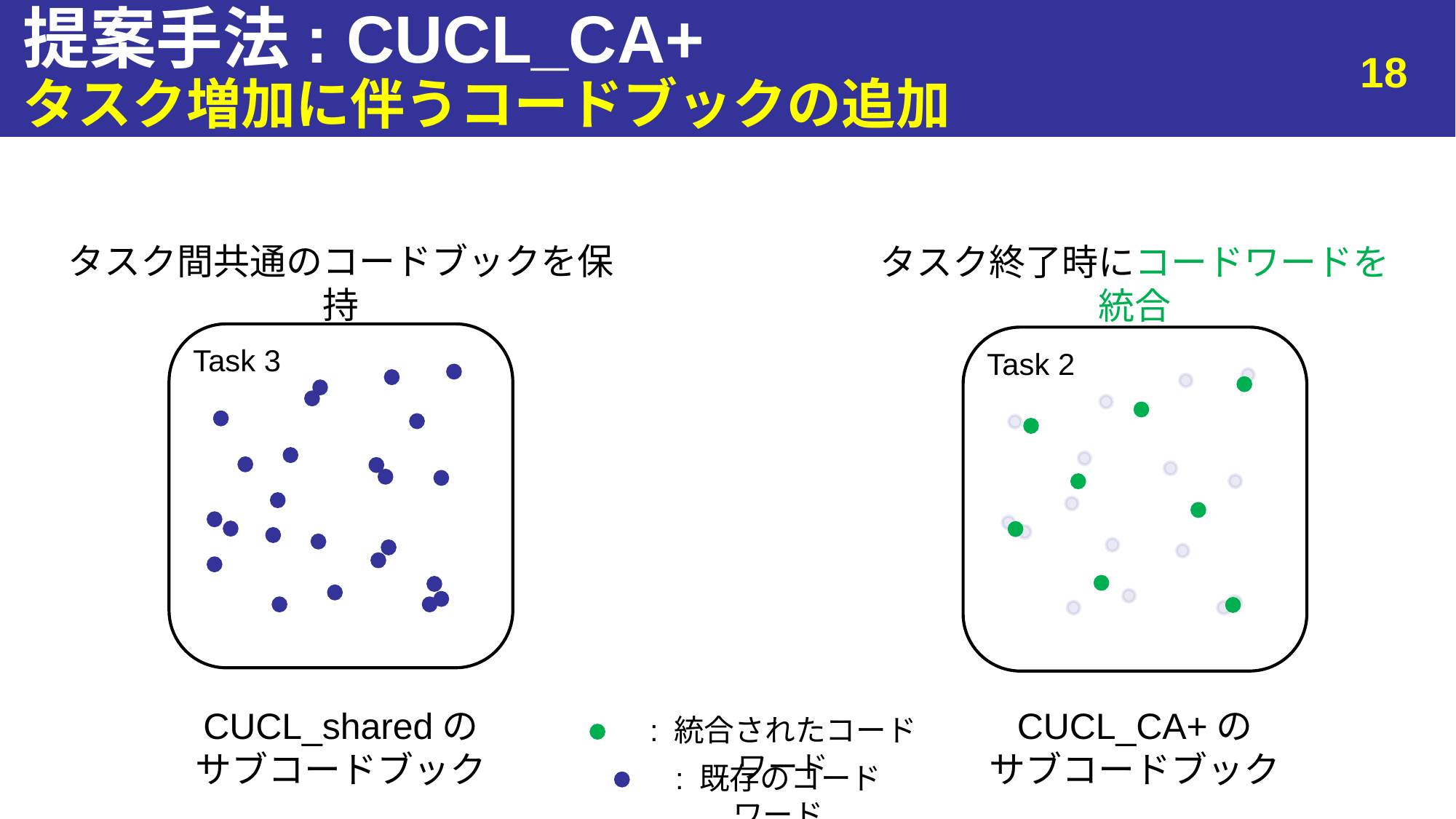

# 提案手法: CUCL_CA+
18
タスク増加に伴うコードブックの追加
タスク間共通のコードブックを保持
タスク終了時にコードワードを統合

Task 3
Task 2

CUCL_sharedの
サブコードブック
CUCL_CA+の
サブコードブック
: 統合されたコードワード

: 既存のコードワード